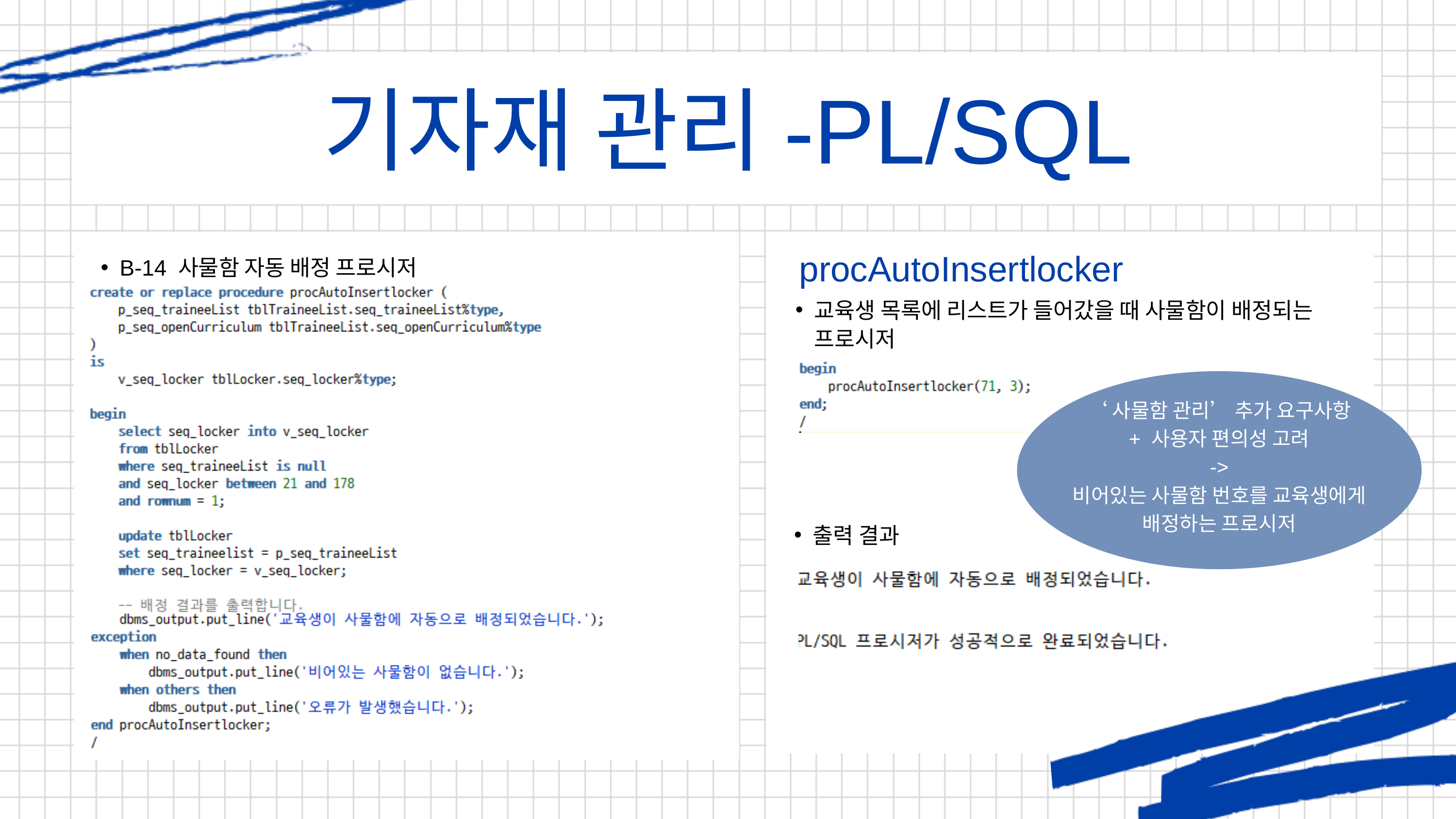

기자재 관리-PL/SQL

procAutoInsertlocker

교육생 목록에 리스트가 들어갔을 때 사물함이 배정되는 프로시저
B-14 사물함 자동 배정 프로시저

‘사물함 관리’ 추가 요구사항
+ 사용자 편의성 고려
->
비어있는 사물함 번호를 교육생에게 배정하는 프로시저
출력 결과